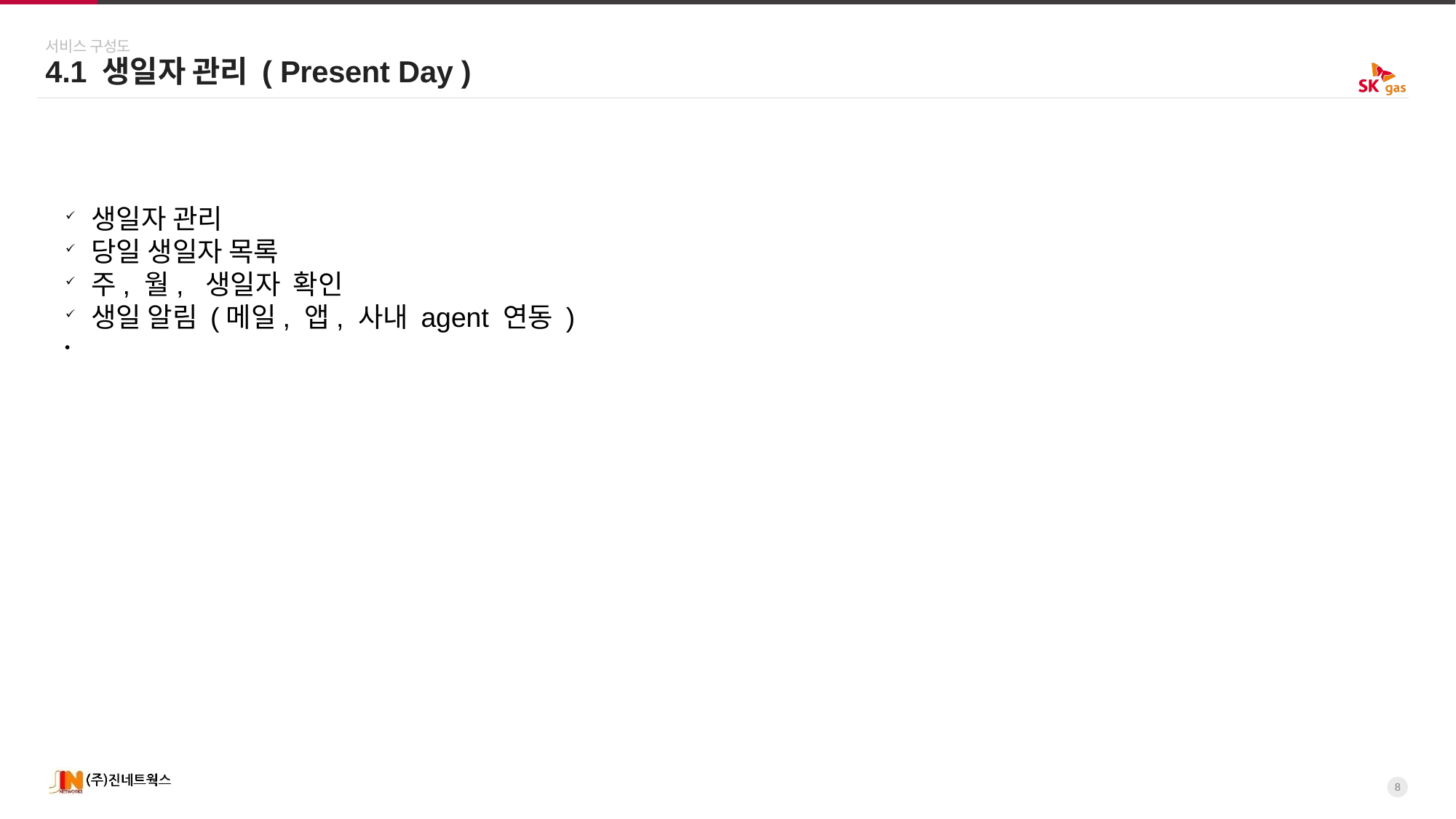

서비스 구성도
4.1 생일자 관리 ( Present Day )

생일자 관리
당일 생일자 목록
주, 월,  생일자  확인
생일 알림 (메일, 앱, 사내 agent 연동 )